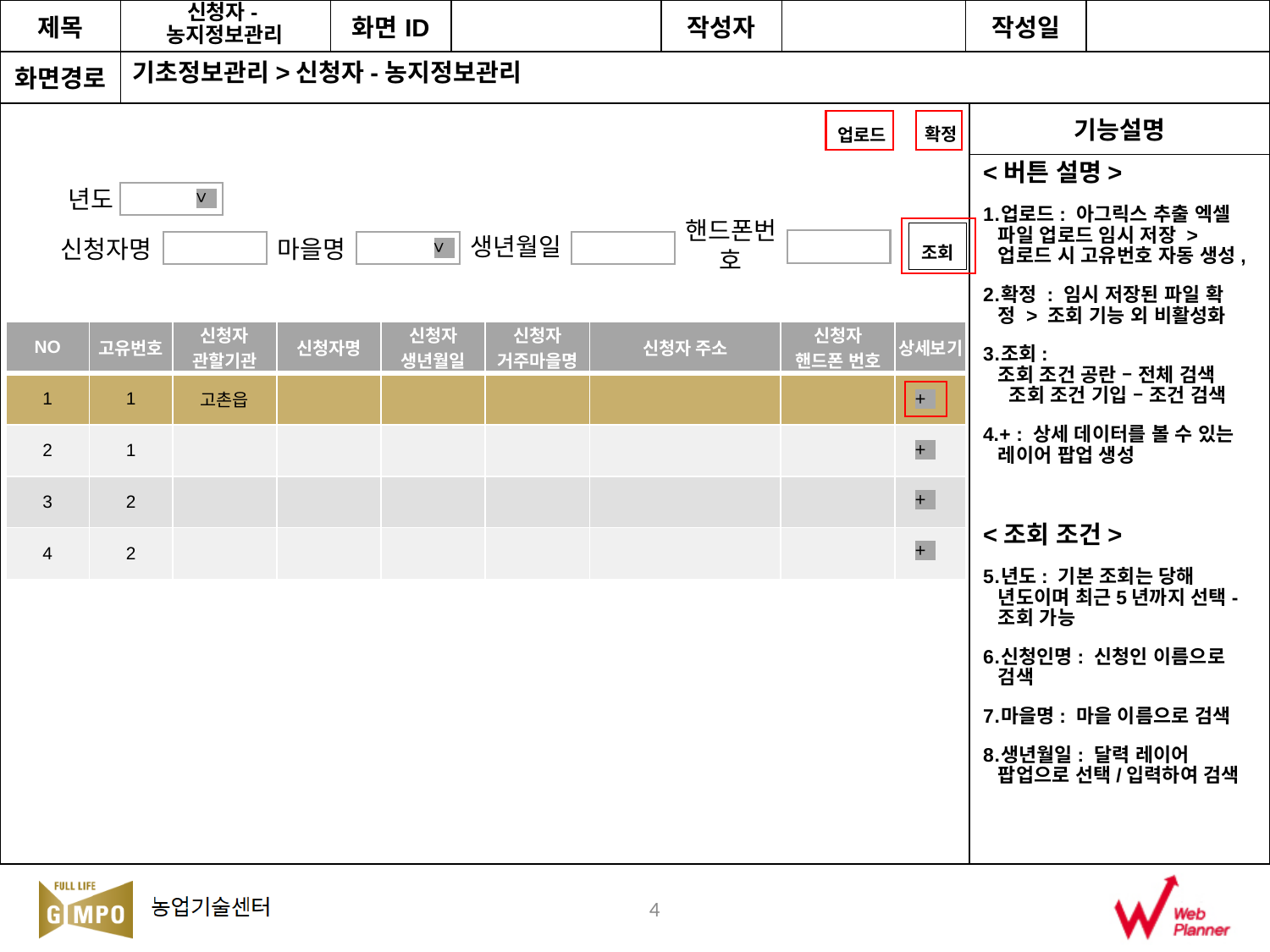

신청자-농지정보관리

기초정보관리>신청자-농지정보관리
확정
업로드

<버튼 설명>
업로드: 아그릭스 추출 엑셀 파일 업로드 임시 저장 > 업로드 시 고유번호 자동 생성,
확정 : 임시 저장된 파일 확정 > 조회 기능 외 비활성화
조회:                                       조회 조건 공란 – 전체 검색          조회 조건 기입 – 조건 검색
+ : 상세 데이터를 볼 수 있는 레이어 팝업 생성

<조회 조건>
년도: 기본 조회는 당해 년도이며 최근5년까지 선택-조회 가능
신청인명: 신청인 이름으로 검색
마을명: 마을 이름으로 검색
생년월일: 달력 레이어 팝업으로 선택/입력하여 검색

>

년도

조회
핸드폰번호

생년월일

>

신청자명
마을명
| NO | 고유번호 | 신청자 관할기관 | 신청자명 | 신청자 생년월일 | 신청자 거주마을명 | 신청자 주소 | 신청자 핸드폰 번호 | 상세보기 |
| --- | --- | --- | --- | --- | --- | --- | --- | --- |
| 1 | 1 | 고촌읍 |  |  |  |  |  |  |
| 2 | 1 |  |  |  |  |  |  |  |
| 3 | 2 |  |  |  |  |  |  |  |
| 4 | 2 |  |  |  |  |  |  |  |

+

+

+

+

4